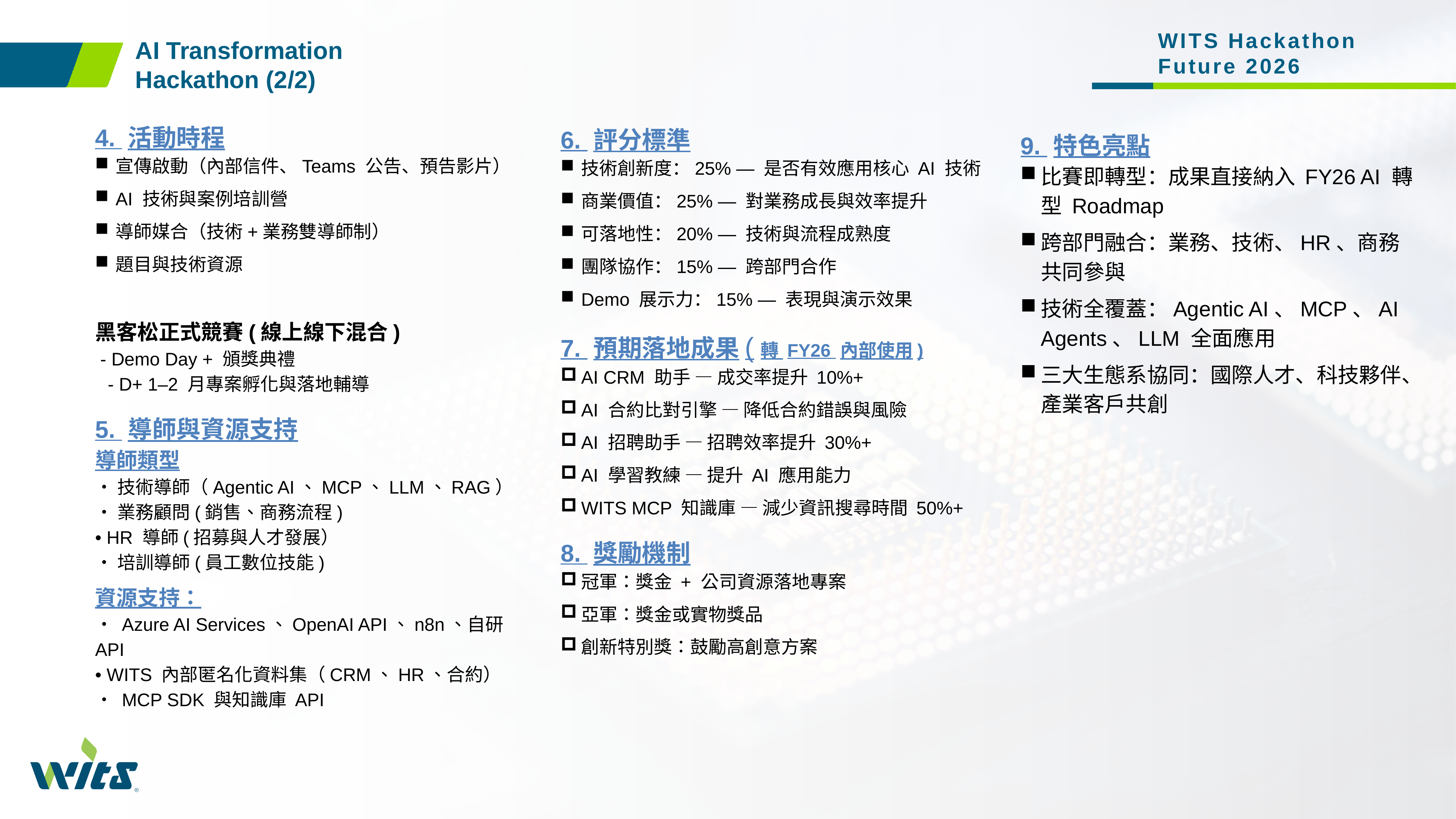

WITS Hackathon
Future 2026
AI Transformation
Hackathon (2/2)
4. 活動時程
宣傳啟動（內部信件、Teams 公告、預告影片）
AI 技術與案例培訓營
導師媒合（技術+業務雙導師制）
題目與技術資源

黑客松正式競賽(線上線下混合)
 - Demo Day + 頒獎典禮
  - D+ 1–2 月專案孵化與落地輔導
5. 導師與資源支持
導師類型
• 技術導師（Agentic AI、MCP、LLM、RAG）
• 業務顧問(銷售、商務流程)
• HR 導師(招募與人才發展）
• 培訓導師(員工數位技能)
資源支持：
• Azure AI Services、OpenAI API、n8n、自研 API
• WITS 內部匿名化資料集（CRM、HR、合約）
• MCP SDK 與知識庫 API
6. 評分標準
技術創新度：25% — 是否有效應用核心 AI 技術
商業價值：25% — 對業務成長與效率提升
可落地性：20% — 技術與流程成熟度
團隊協作：15% — 跨部門合作
Demo 展示力：15% — 表現與演示效果
7. 預期落地成果(轉 FY26 內部使用)
AI CRM 助手 — 成交率提升 10%+
AI 合約比對引擎 — 降低合約錯誤與風險
AI 招聘助手 — 招聘效率提升 30%+
AI 學習教練 — 提升 AI 應用能力
WITS MCP 知識庫 — 減少資訊搜尋時間 50%+
8. 獎勵機制
冠軍：獎金 + 公司資源落地專案
亞軍：獎金或實物獎品
創新特別獎：鼓勵高創意方案
9. 特色亮點
比賽即轉型：成果直接納入 FY26 AI 轉型 Roadmap
跨部門融合：業務、技術、HR、商務共同參與
技術全覆蓋：Agentic AI、MCP、AI Agents、LLM 全面應用
三大生態系協同：國際人才、科技夥伴、產業客戶共創